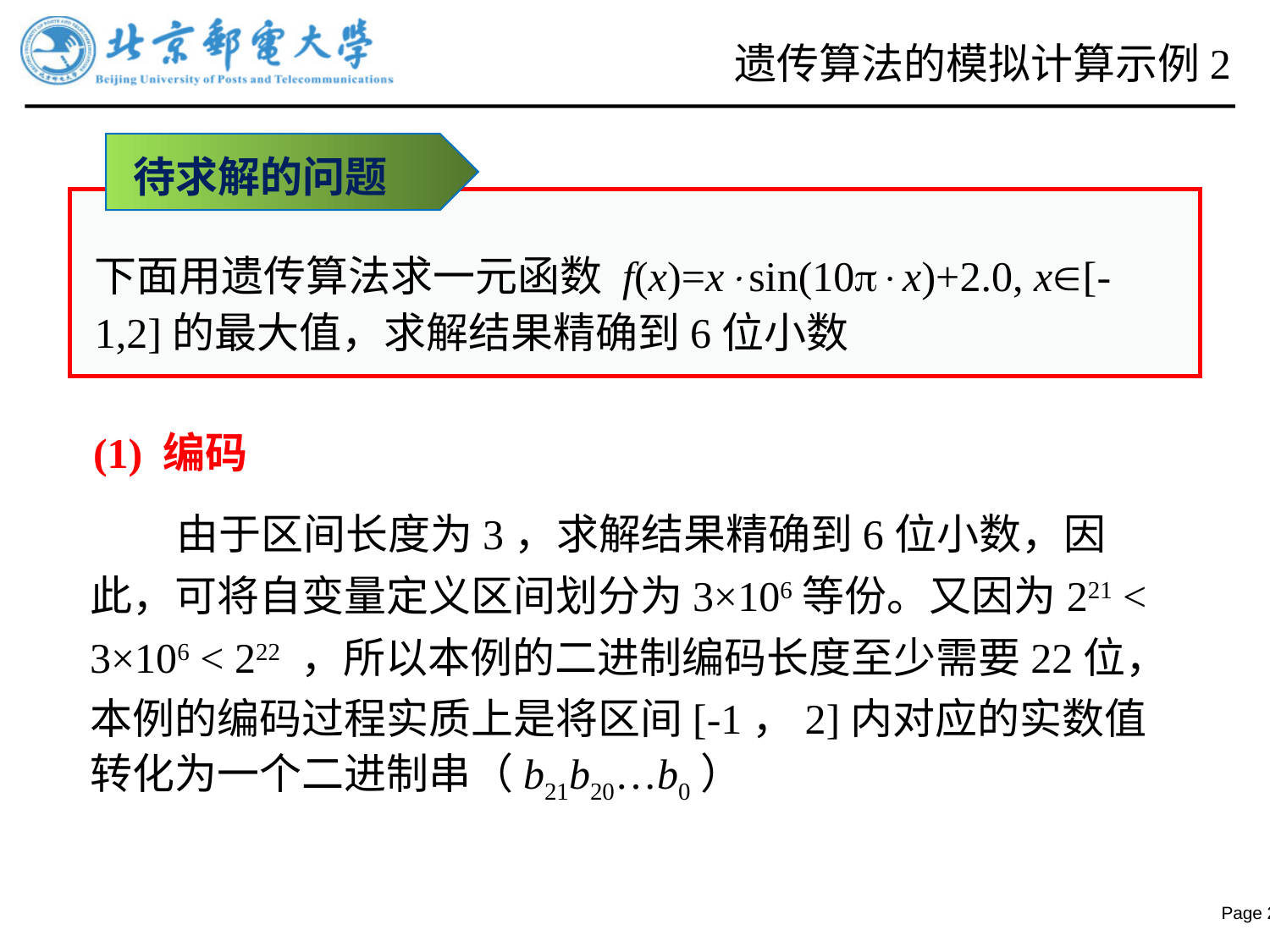

# 遗传算法的模拟计算示例2

待求解的问题

下面用遗传算法求一元函数 f(x)=x⋅sin(10π⋅x)+2.0, x∈[-1,2]的最大值，求解结果精确到6位小数
(1) 编码
        由于区间长度为3，求解结果精确到6位小数，因此，可将自变量定义区间划分为3×106等份。又因为221 < 3×106 < 222 ，所以本例的二进制编码长度至少需要22位，本例的编码过程实质上是将区间[-1，2]内对应的实数值转化为一个二进制串（b21b20…b0）